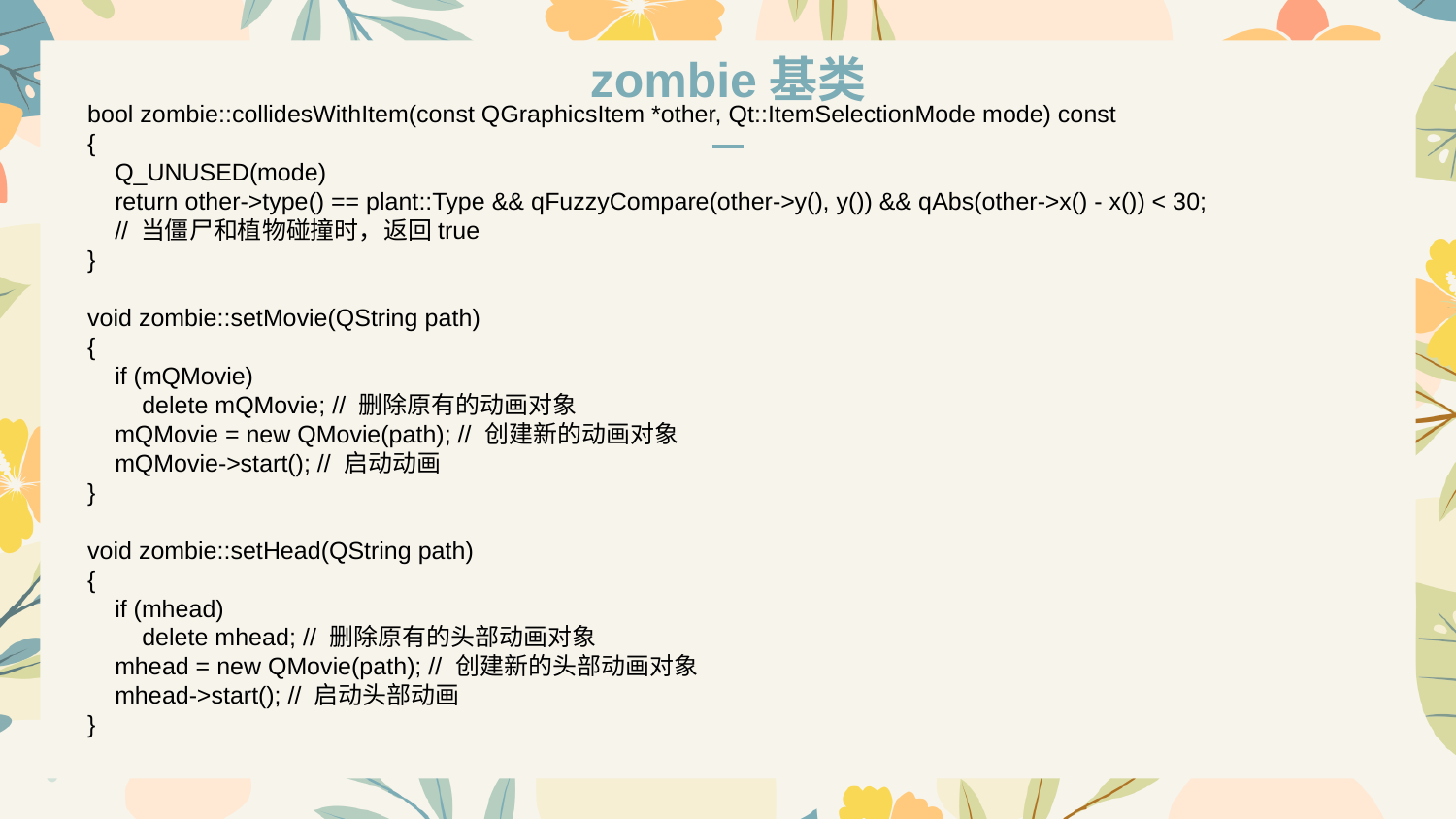

zombie基类
bool zombie::collidesWithItem(const QGraphicsItem *other, Qt::ItemSelectionMode mode) const
{
    Q_UNUSED(mode)
    return other->type() == plant::Type && qFuzzyCompare(other->y(), y()) && qAbs(other->x() - x()) < 30;
    // 当僵尸和植物碰撞时，返回true
}

void zombie::setMovie(QString path)
{
    if (mQMovie)
        delete mQMovie; // 删除原有的动画对象
    mQMovie = new QMovie(path); // 创建新的动画对象
    mQMovie->start(); // 启动动画
}

void zombie::setHead(QString path)
{
    if (mhead)
        delete mhead; // 删除原有的头部动画对象
    mhead = new QMovie(path); // 创建新的头部动画对象
    mhead->start(); // 启动头部动画
}